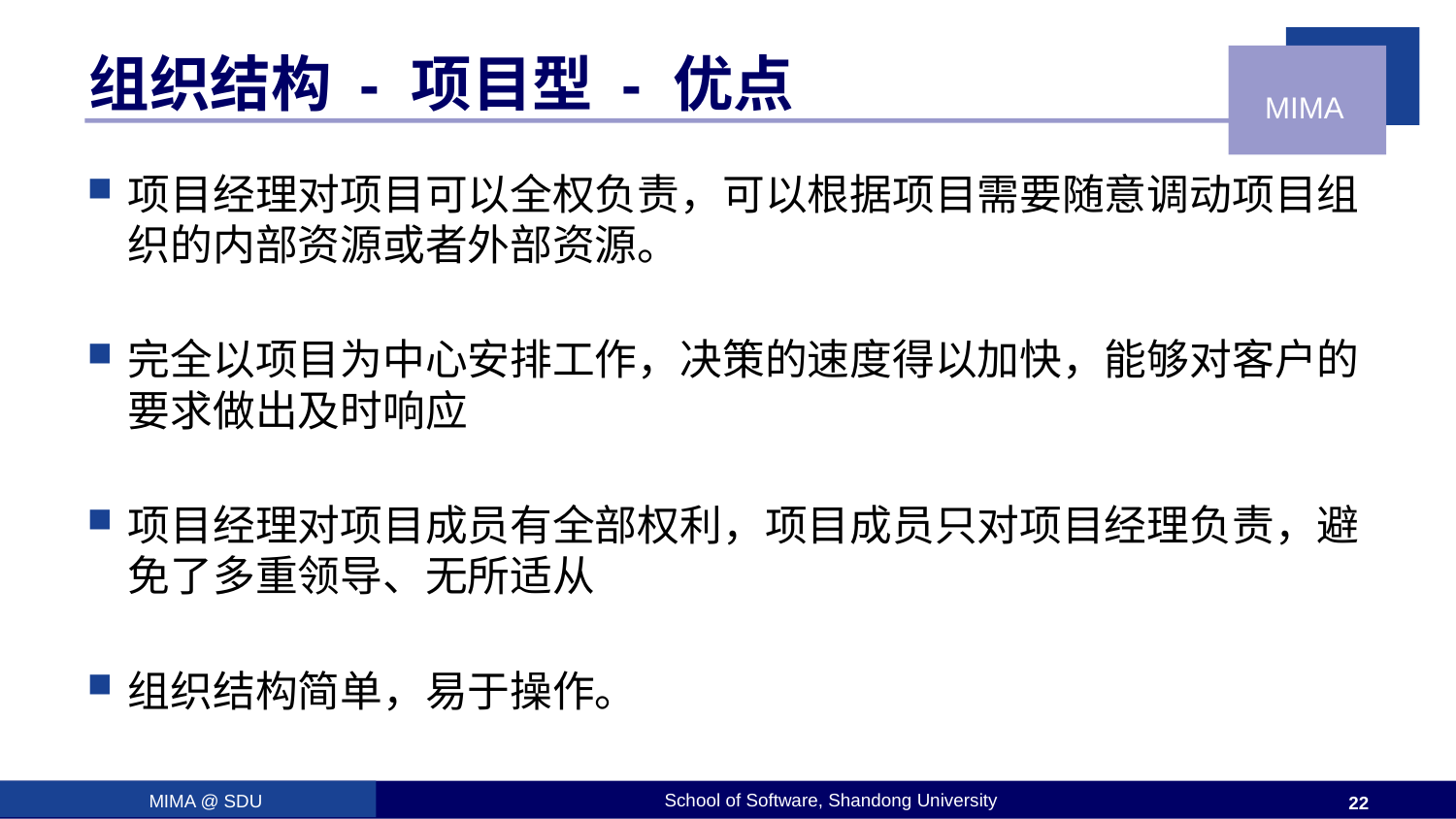

# 组织结构 - 项目型 - 优点
项目经理对项目可以全权负责，可以根据项目需要随意调动项目组织的内部资源或者外部资源。

完全以项目为中心安排工作，决策的速度得以加快，能够对客户的要求做出及时响应

项目经理对项目成员有全部权利，项目成员只对项目经理负责，避免了多重领导、无所适从

组织结构简单，易于操作。